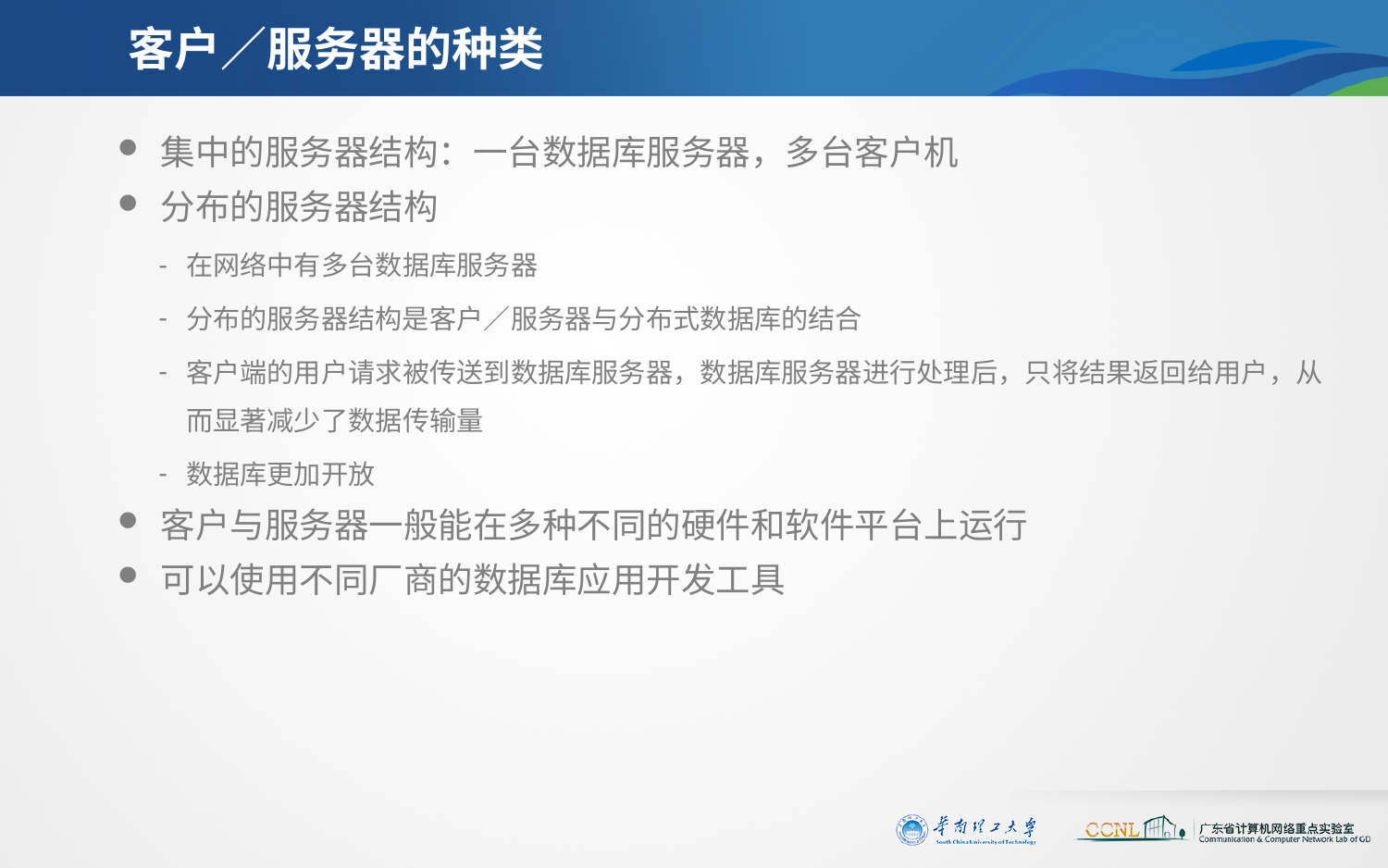

# 客户／服务器的种类
集中的服务器结构：一台数据库服务器，多台客户机
分布的服务器结构
在网络中有多台数据库服务器
分布的服务器结构是客户／服务器与分布式数据库的结合
客户端的用户请求被传送到数据库服务器，数据库服务器进行处理后，只将结果返回给用户，从而显著减少了数据传输量
数据库更加开放
客户与服务器一般能在多种不同的硬件和软件平台上运行
可以使用不同厂商的数据库应用开发工具